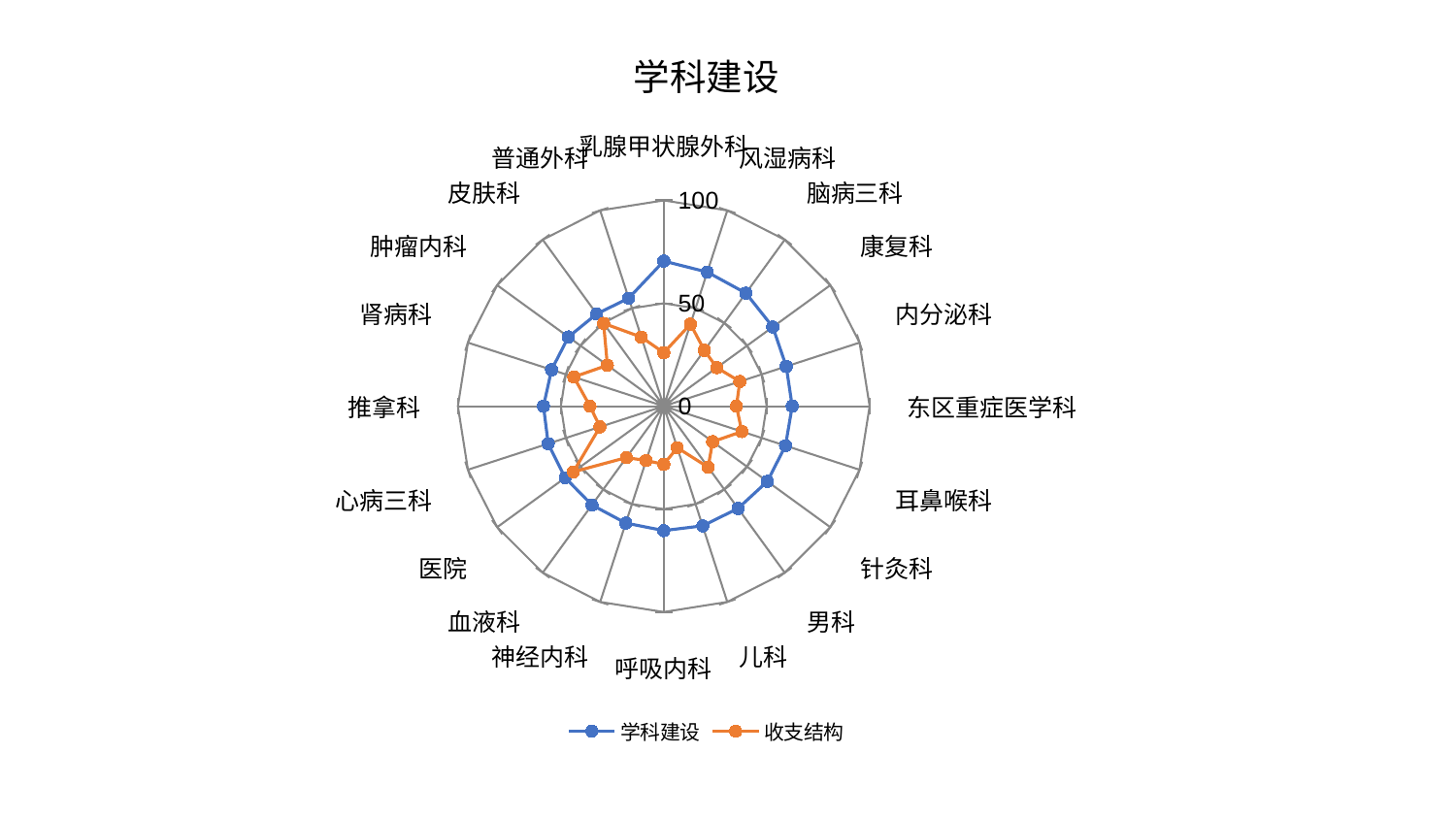

### Chart: 学科建设

| Category | 学科建设 | 收支结构 |
|---|---|---|
| 乳腺甲状腺外科 | 70.49270753028563 | 25.989934058534434 |
| 风湿病科 | 68.50464446876155 | 41.93451020194697 |
| 脑病三科 | 67.89433554489408 | 33.56101281637682 |
| 康复科 | 65.49107960244348 | 31.865489628171733 |
| 内分泌科 | 62.58265324760073 | 38.85801553731037 |
| 东区重症医学科 | 62.413122767010215 | 35.30413973756907 |
| 耳鼻喉科 | 62.199753174259584 | 39.91659304755684 |
| 针灸科 | 62.1969207468643 | 29.387564080297896 |
| 男科 | 61.41972375116549 | 36.66584241383487 |
| 儿科 | 61.1405284127339 | 21.226021338559118 |
| 呼吸内科 | 60.46655875510337 | 28.277522666587235 |
| 神经内科 | 59.721024564063164 | 27.76251860086646 |
| 血液科 | 59.352808752839856 | 30.89470504653201 |
| 医院 | 59.16250243840327 | 54.28912872812186 |
| 心病三科 | 59.02989638645522 | 32.57404358841185 |
| 推拿科 | 58.42566568211225 | 35.853529571999104 |
| 肾病科 | 57.29938231221842 | 45.95106388421056 |
| 肿瘤内科 | 57.25614918566214 | 33.852354737788794 |
| 皮肤科 | 55.41592009665221 | 49.725370965193 |
| 普通外科 | 55.16812178232467 | 35.32279576862024 |
16